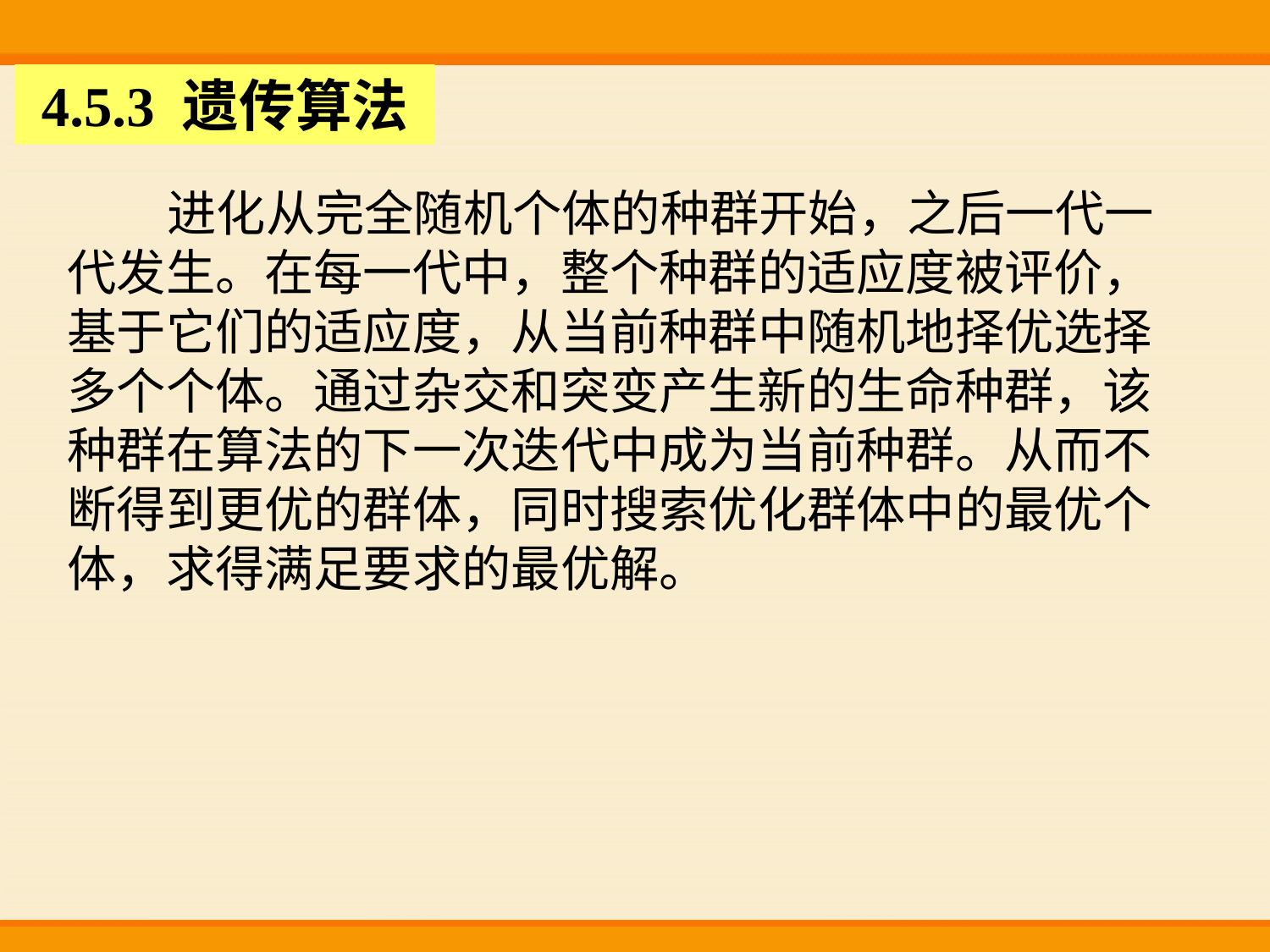

4.5.3 遗传算法
进化从完全随机个体的种群开始，之后一代一代发生。在每一代中，整个种群的适应度被评价，基于它们的适应度，从当前种群中随机地择优选择多个个体。通过杂交和突变产生新的生命种群，该种群在算法的下一次迭代中成为当前种群。从而不断得到更优的群体，同时搜索优化群体中的最优个体，求得满足要求的最优解。